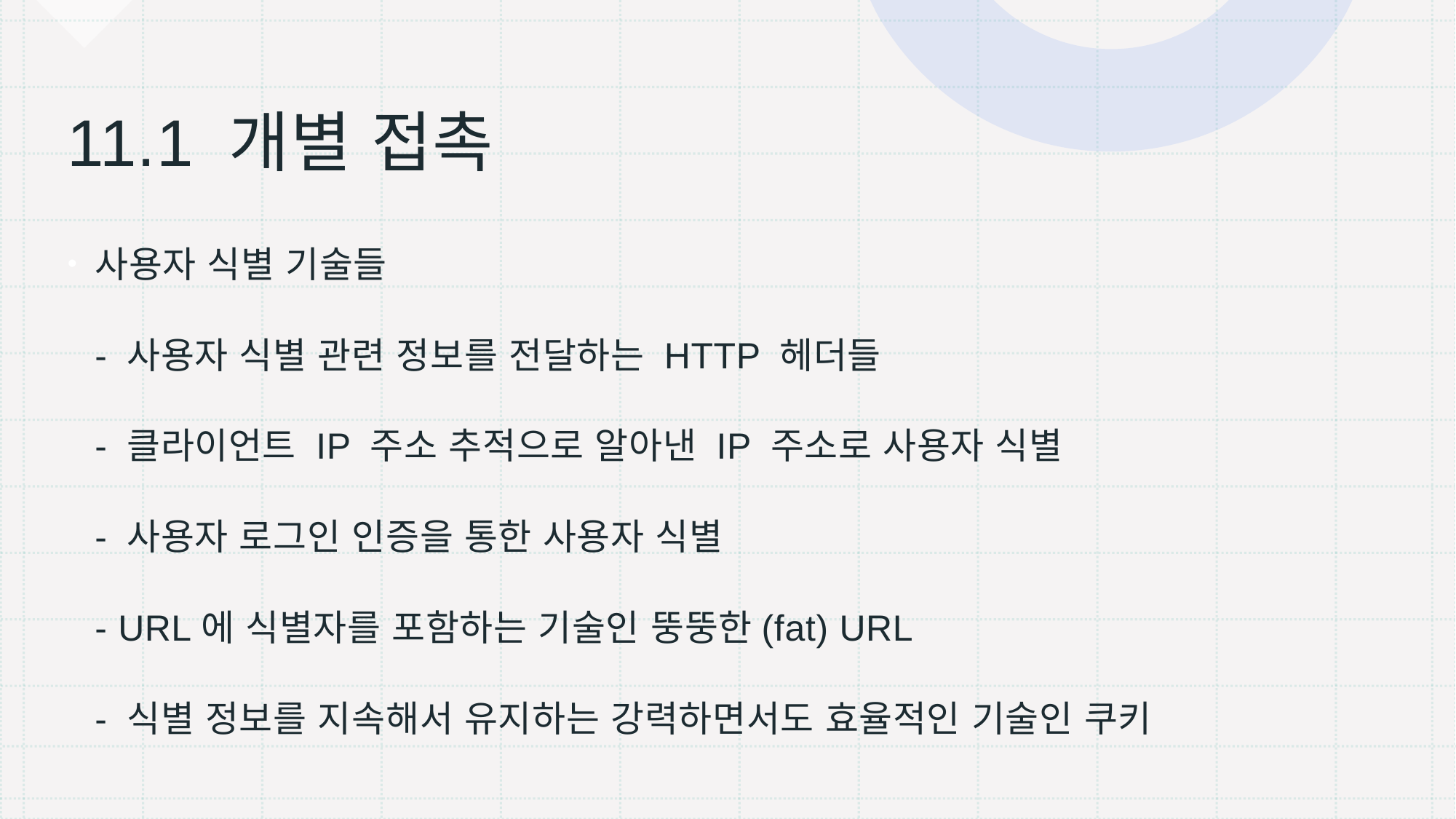

# 11.1 개별 접촉
사용자 식별 기술들
- 사용자 식별 관련 정보를 전달하는 HTTP 헤더들
- 클라이언트 IP 주소 추적으로 알아낸 IP 주소로 사용자 식별
- 사용자 로그인 인증을 통한 사용자 식별
- URL에 식별자를 포함하는 기술인 뚱뚱한(fat) URL
- 식별 정보를 지속해서 유지하는 강력하면서도 효율적인 기술인 쿠키